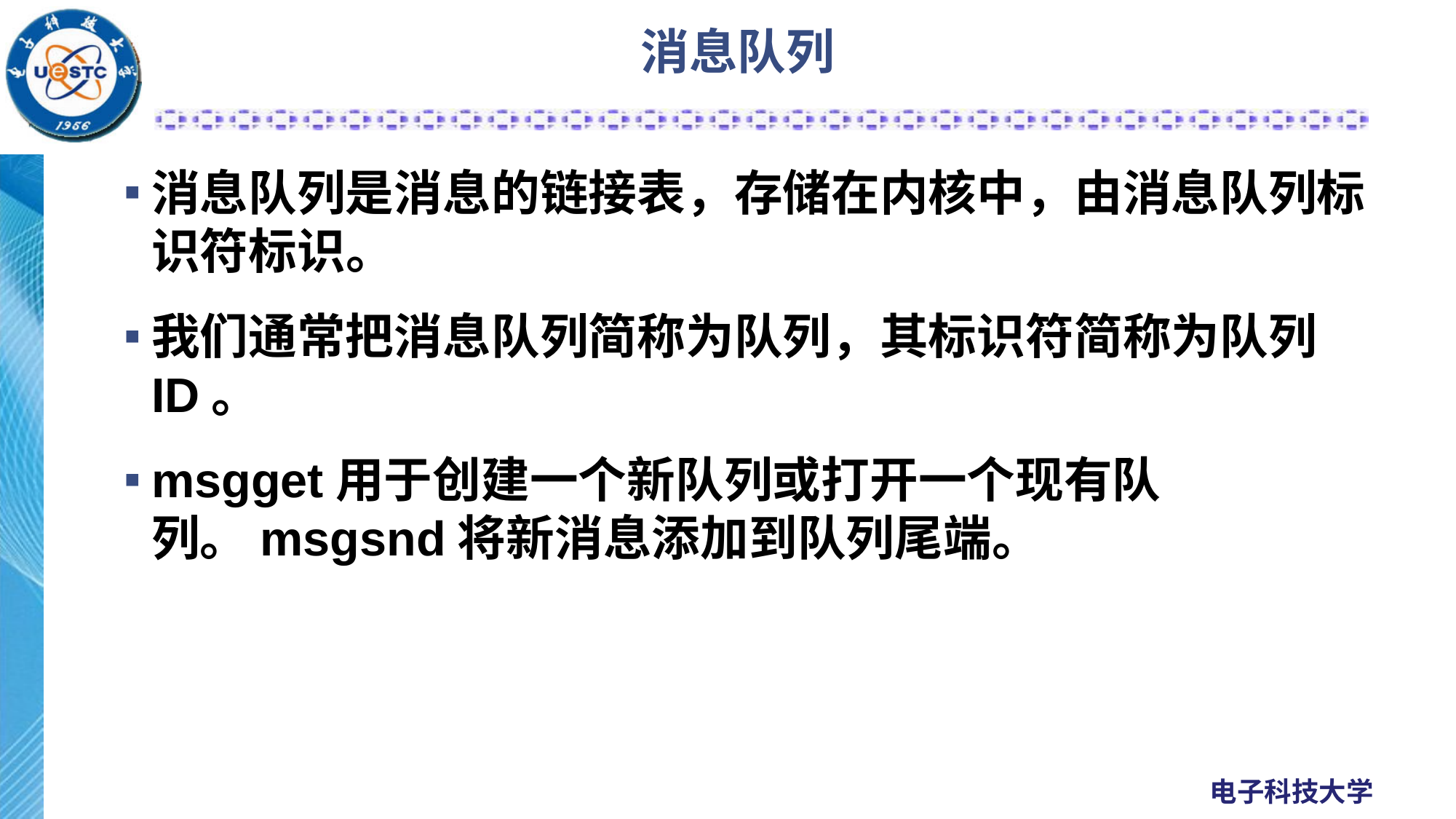

# 消息队列
消息队列是消息的链接表，存储在内核中，由消息队列标识符标识。
我们通常把消息队列简称为队列，其标识符简称为队列ID。
msgget用于创建一个新队列或打开一个现有队列。msgsnd将新消息添加到队列尾端。